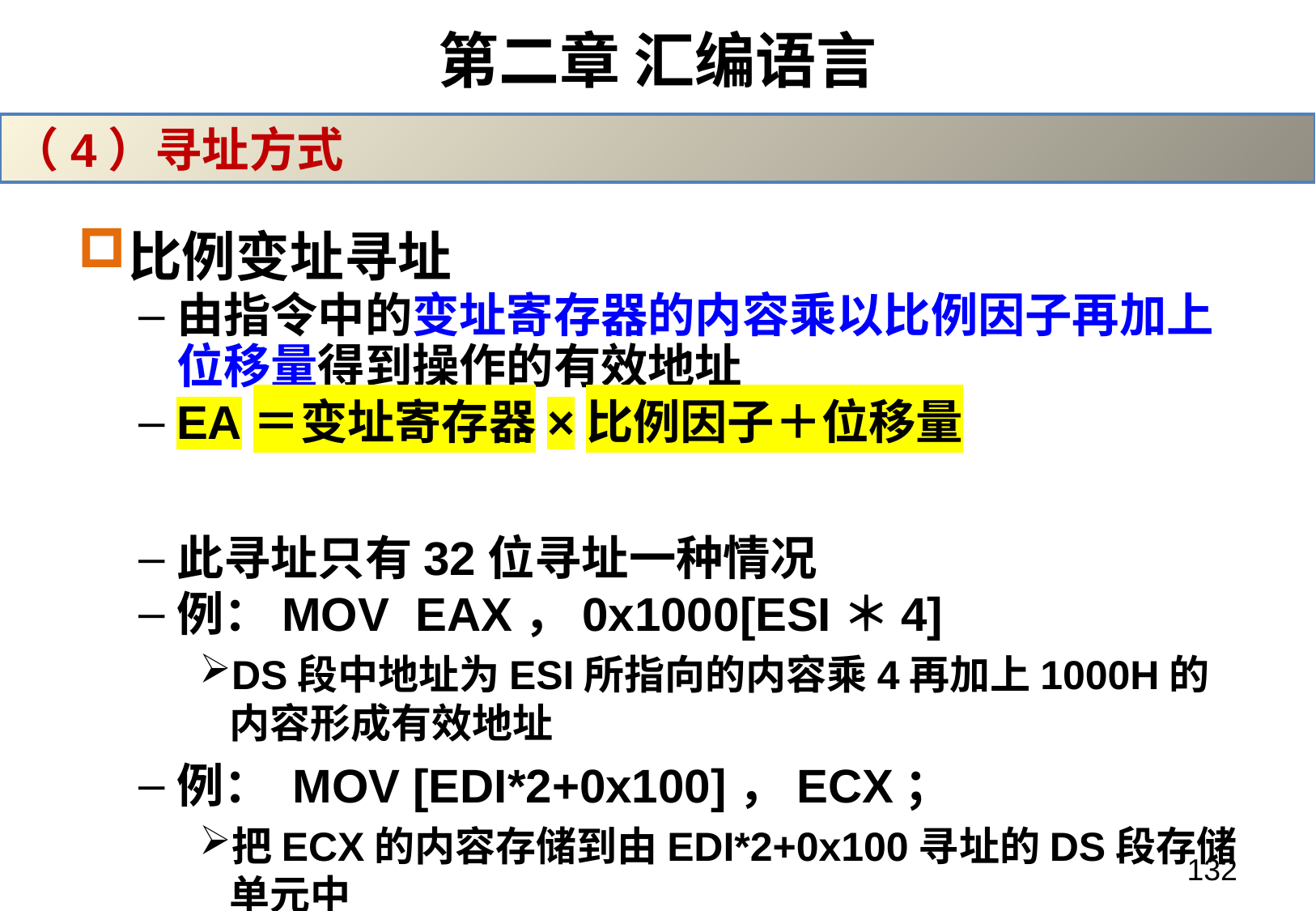

# 第二章 汇编语言
（4）寻址方式
比例变址寻址
由指令中的变址寄存器的内容乘以比例因子再加上位移量得到操作的有效地址
EA＝变址寄存器×比例因子＋位移量

此寻址只有32位寻址一种情况
例：MOV  EAX，0x1000[ESI＊4]
DS段中地址为ESI所指向的内容乘4再加上1000H的内容形成有效地址
例： MOV [EDI*2+0x100]，ECX；
把ECX的内容存储到由EDI*2+0x100寻址的DS段存储单元中
132